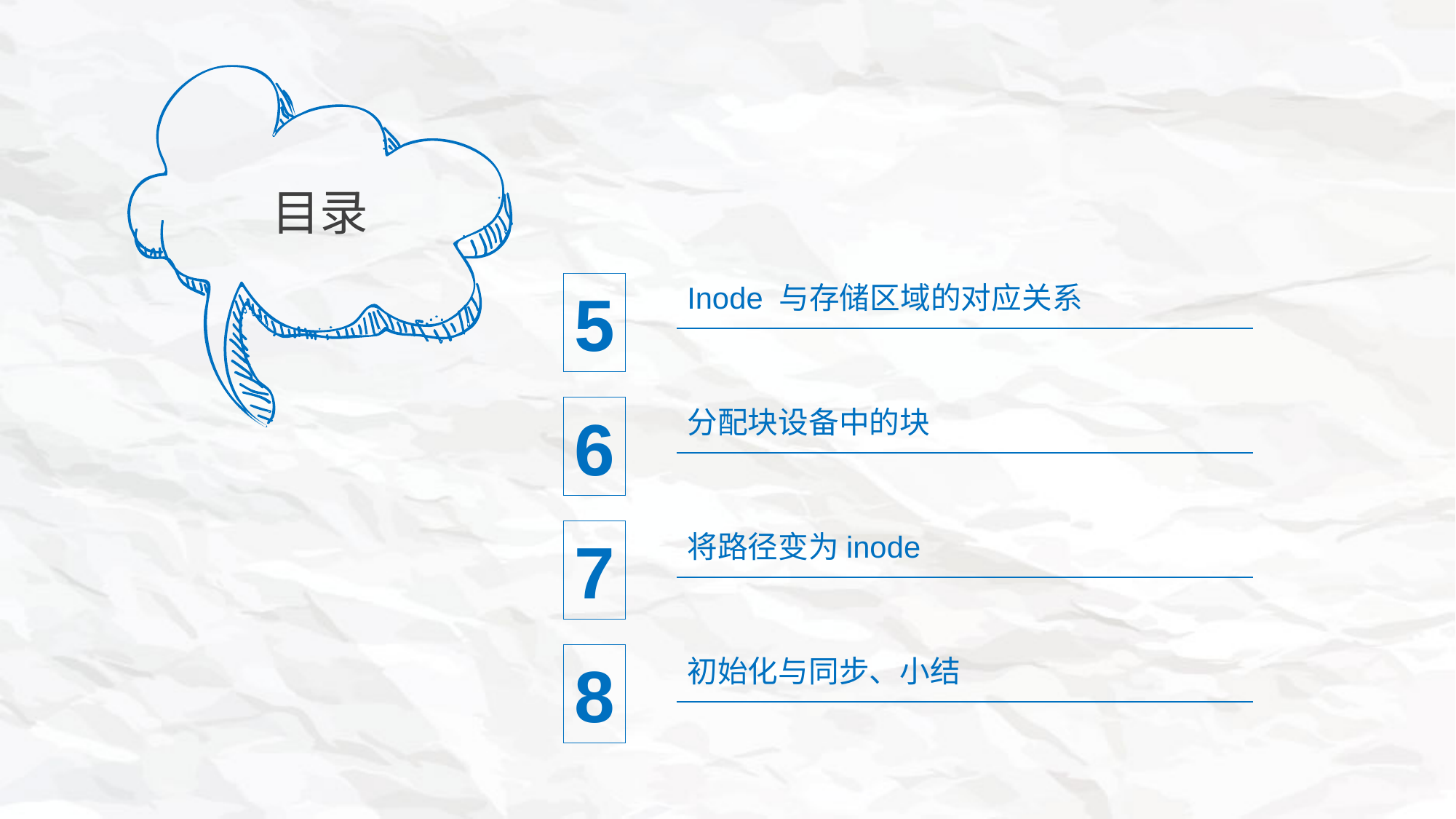

目录
Inode 与存储区域的对应关系
5
6
分配块设备中的块
7
将路径变为inode
8
初始化与同步、小结